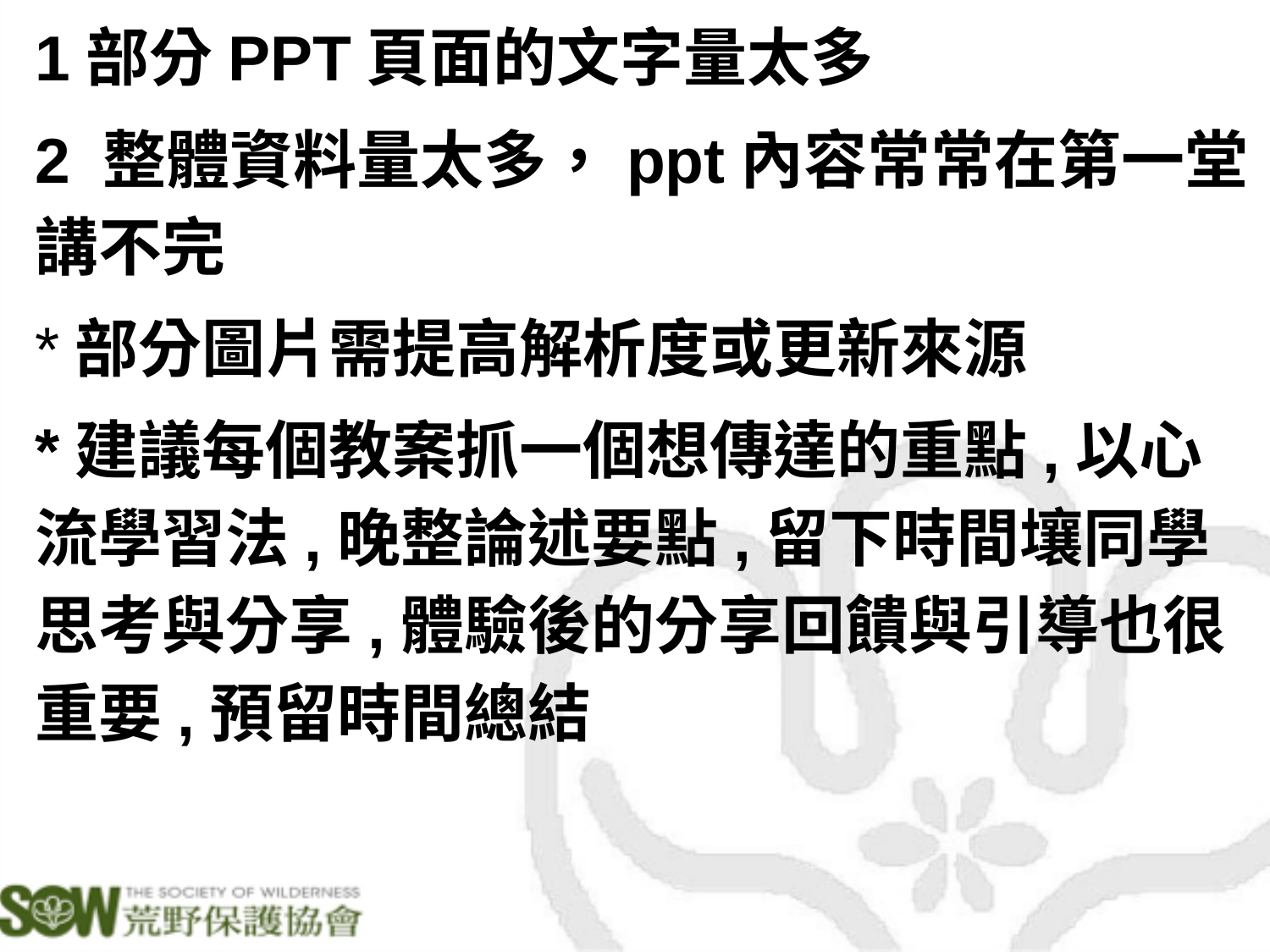

1部分PPT頁面的文字量太多
2 整體資料量太多，ppt內容常常在第一堂講不完
*部分圖片需提高解析度或更新來源
*建議每個教案抓一個想傳達的重點,以心流學習法,晚整論述要點,留下時間壤同學思考與分享,體驗後的分享回饋與引導也很重要,預留時間總結